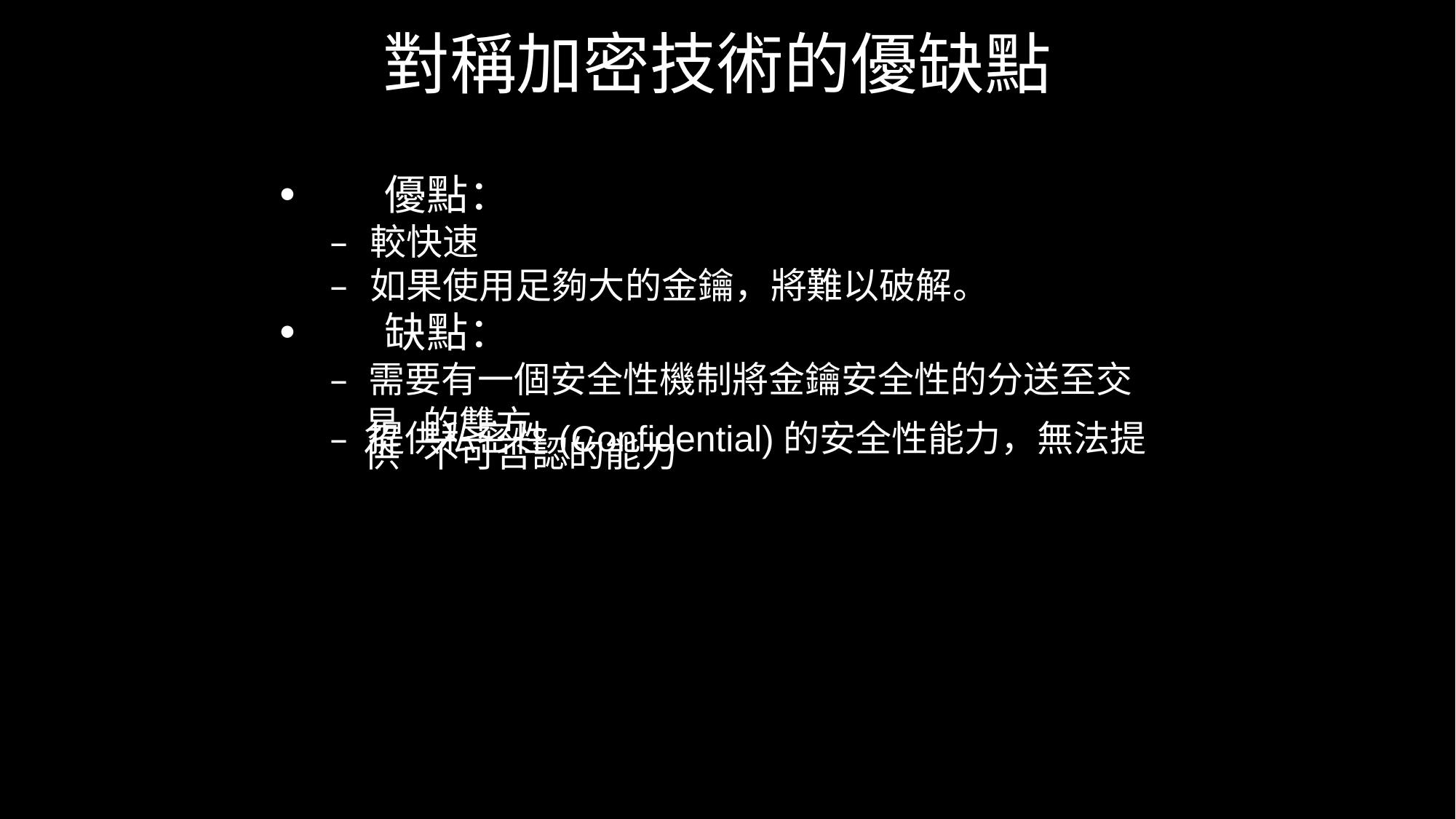

對稱加密技術的優缺點
•	優點：
– 較快速
– 如果使用足夠大的金鑰，將難以破解。
•	缺點：
– 需要有一個安全性機制將金鑰安全性的分送至交易  的雙方。
– 提供私密性(Confidential)的安全性能力，無法提供  不可否認的能力